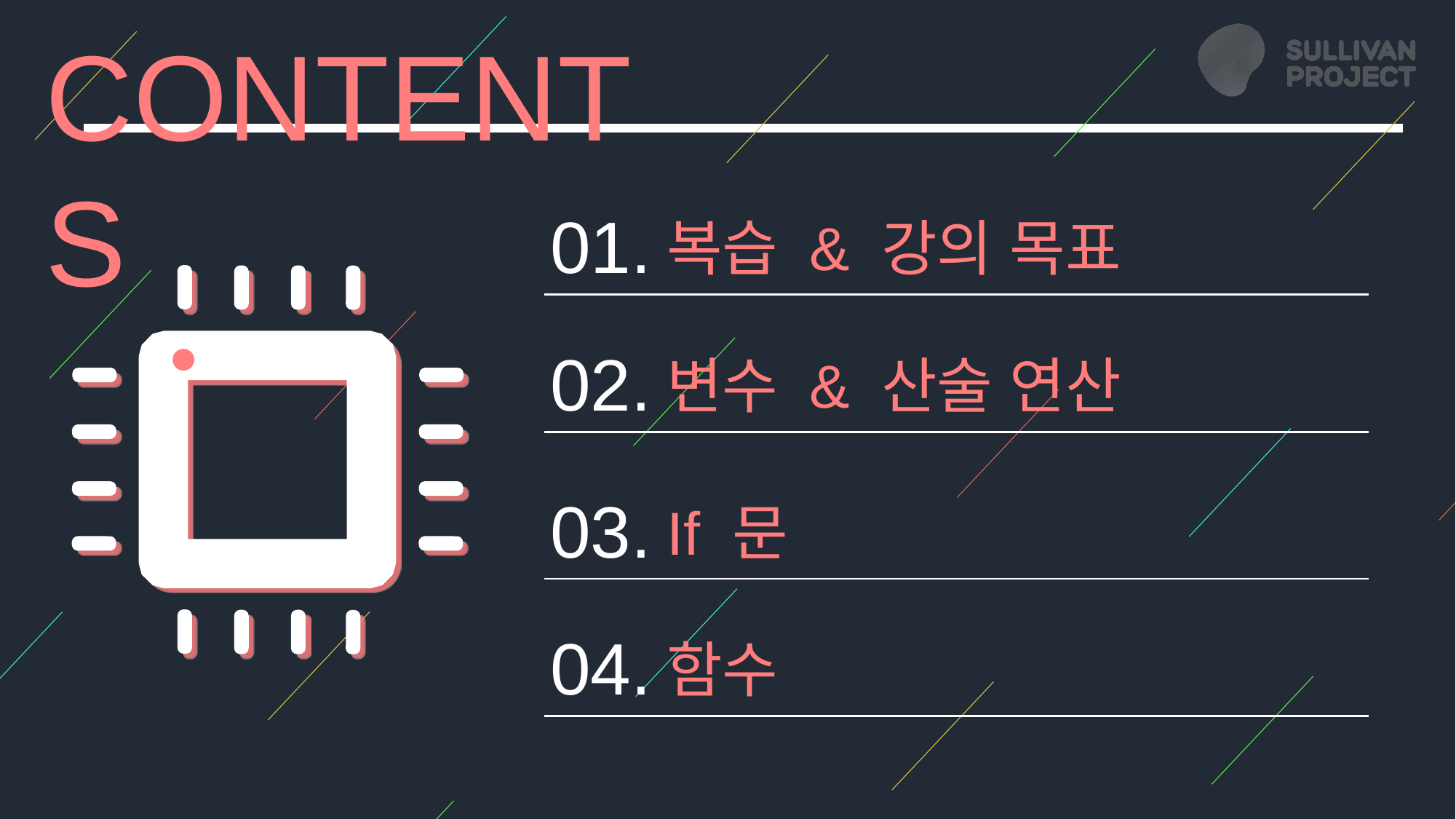

CONTENTS
01.
복습 & 강의 목표

02.
변수 & 산술 연산

03.
If 문

04.
함수